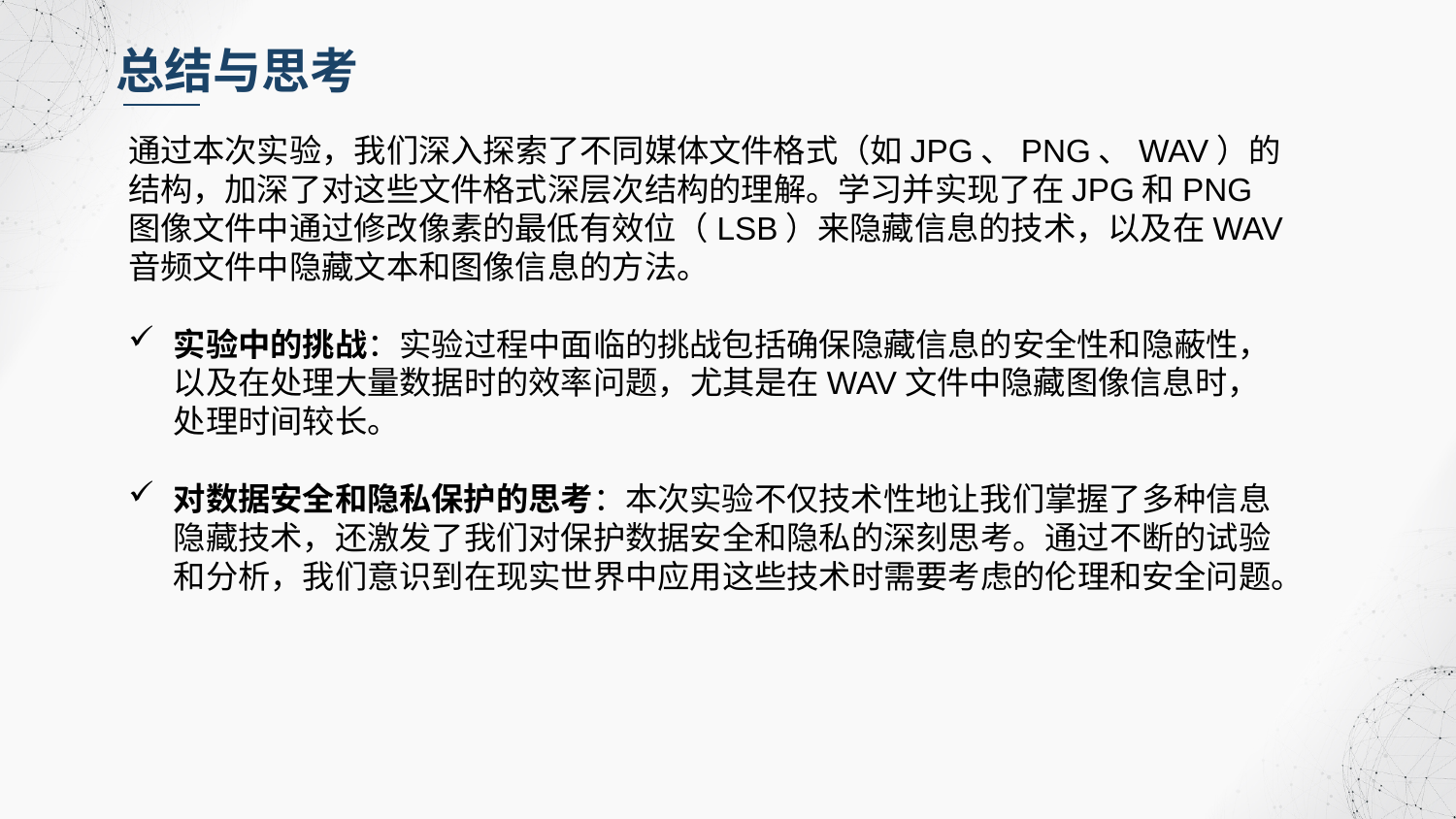

总结与思考
通过本次实验，我们深入探索了不同媒体文件格式（如JPG、PNG、WAV）的结构，加深了对这些文件格式深层次结构的理解。学习并实现了在JPG和PNG图像文件中通过修改像素的最低有效位（LSB）来隐藏信息的技术，以及在WAV音频文件中隐藏文本和图像信息的方法。

实验中的挑战：实验过程中面临的挑战包括确保隐藏信息的安全性和隐蔽性，以及在处理大量数据时的效率问题，尤其是在WAV文件中隐藏图像信息时，处理时间较长。

对数据安全和隐私保护的思考：本次实验不仅技术性地让我们掌握了多种信息隐藏技术，还激发了我们对保护数据安全和隐私的深刻思考。通过不断的试验和分析，我们意识到在现实世界中应用这些技术时需要考虑的伦理和安全问题。